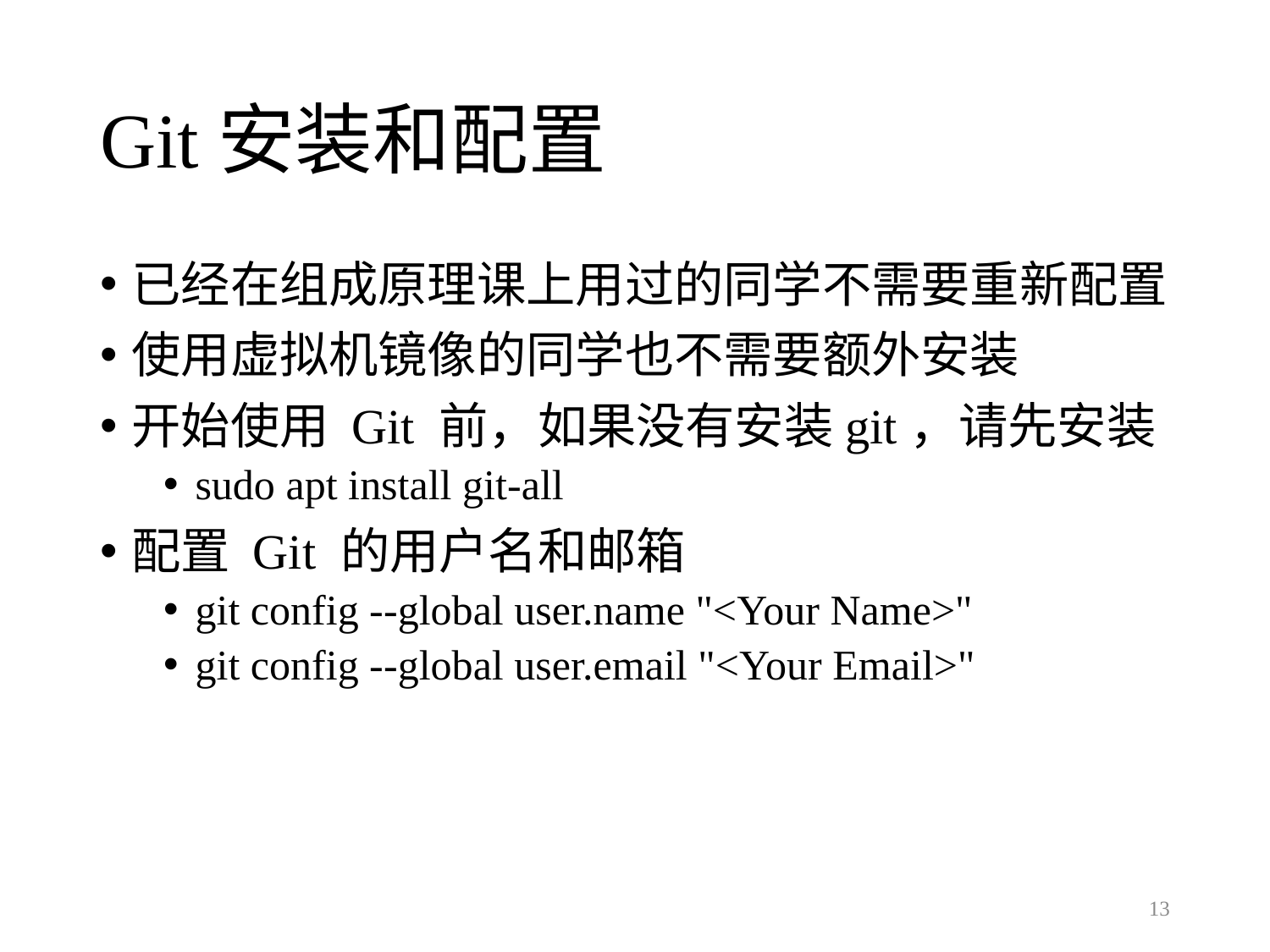

# Git安装和配置
已经在组成原理课上用过的同学不需要重新配置
使用虚拟机镜像的同学也不需要额外安装
开始使用 Git 前，如果没有安装git，请先安装
sudo apt install git-all
配置 Git 的用户名和邮箱
git config --global user.name "<Your Name>"
git config --global user.email "<Your Email>"

13